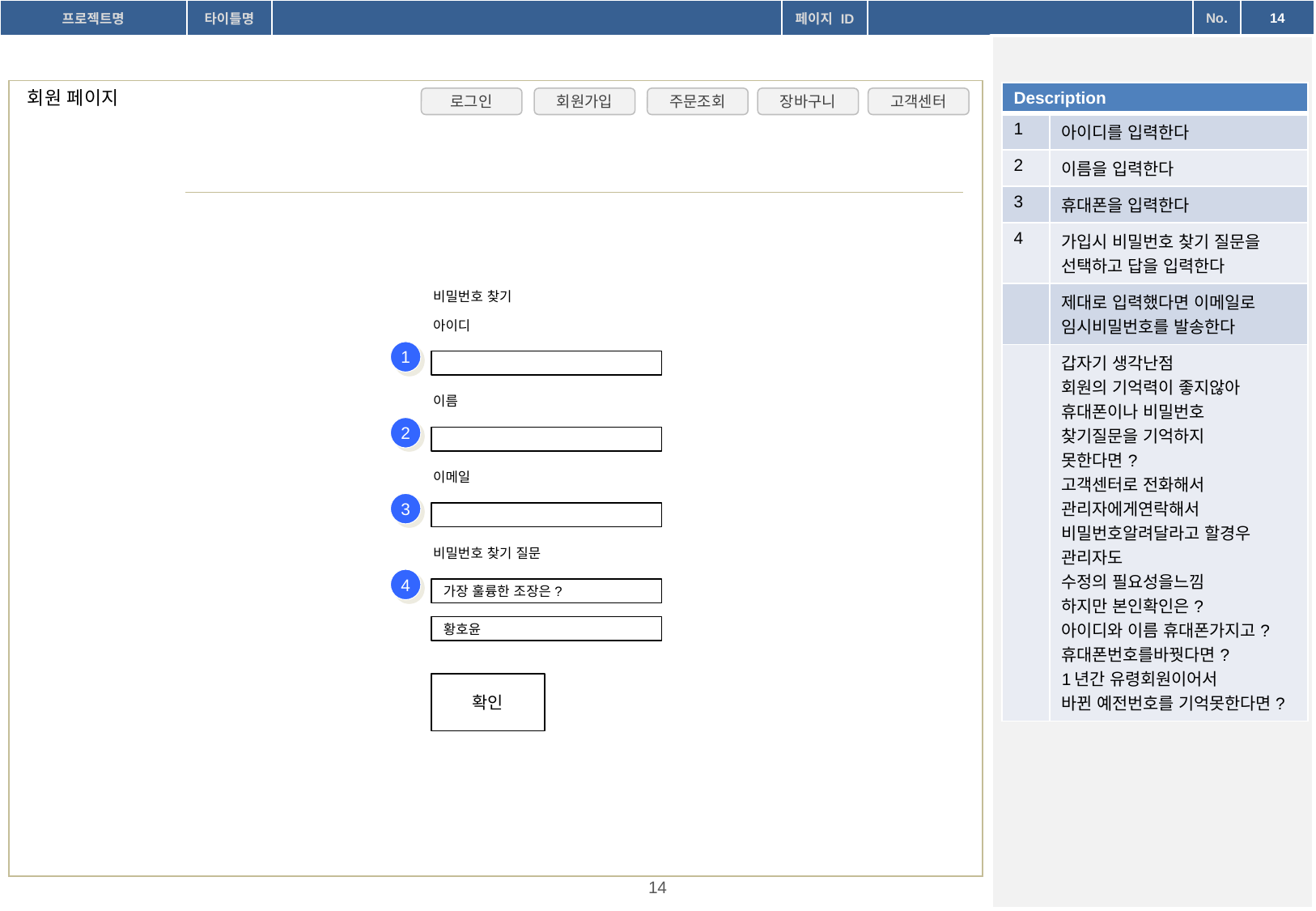

회원 페이지
| Description |  |
| --- | --- |
| 1 | 아이디를 입력한다 |
| 2 | 이름을 입력한다 |
| 3 | 휴대폰을 입력한다 |
| 4 | 가입시 비밀번호 찾기 질문을 선택하고 답을 입력한다 |
|  | 제대로 입력했다면 이메일로 임시비밀번호를 발송한다 |
|  | 갑자기 생각난점 회원의 기억력이 좋지않아 휴대폰이나 비밀번호 찾기질문을 기억하지 못한다면? 고객센터로 전화해서 관리자에게연락해서 비밀번호알려달라고 할경우 관리자도 수정의 필요성을느낌 하지만 본인확인은? 아이디와 이름 휴대폰가지고? 휴대폰번호를바꿧다면? 1년간 유령회원이어서 바뀐 예전번호를 기억못한다면? |
로그인
회원가입
주문조회
장바구니
고객센터
비밀번호 찾기
아이디
1

이름
2

이메일
3

비밀번호 찾기 질문
4
가장 훌륭한 조장은?
황호윤
확인